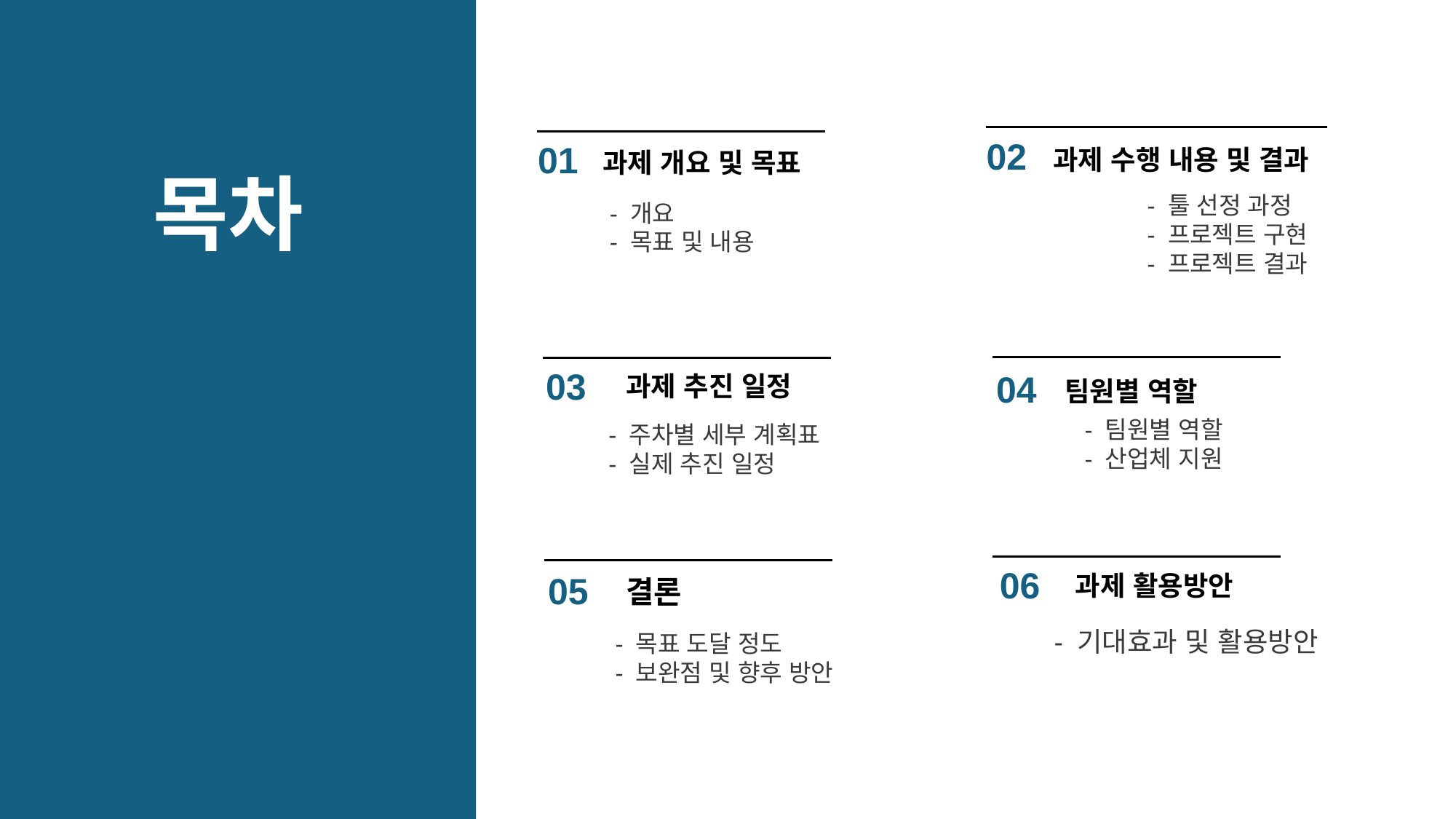

# .
02
01
과제 수행 내용 및 결과
과제 개요 및 목표
목차
- 툴 선정 과정
- 프로젝트 구현
- 프로젝트 결과

- 개요
- 목표 및 내용
03
04
과제 추진 일정
팀원별 역할
- 팀원별 역할
- 산업체 지원

- 주차별 세부 계획표
- 실제 추진 일정
06
05
과제 활용방안
결론
- 기대효과 및 활용방안
- 목표 도달 정도
- 보완점 및 향후 방안